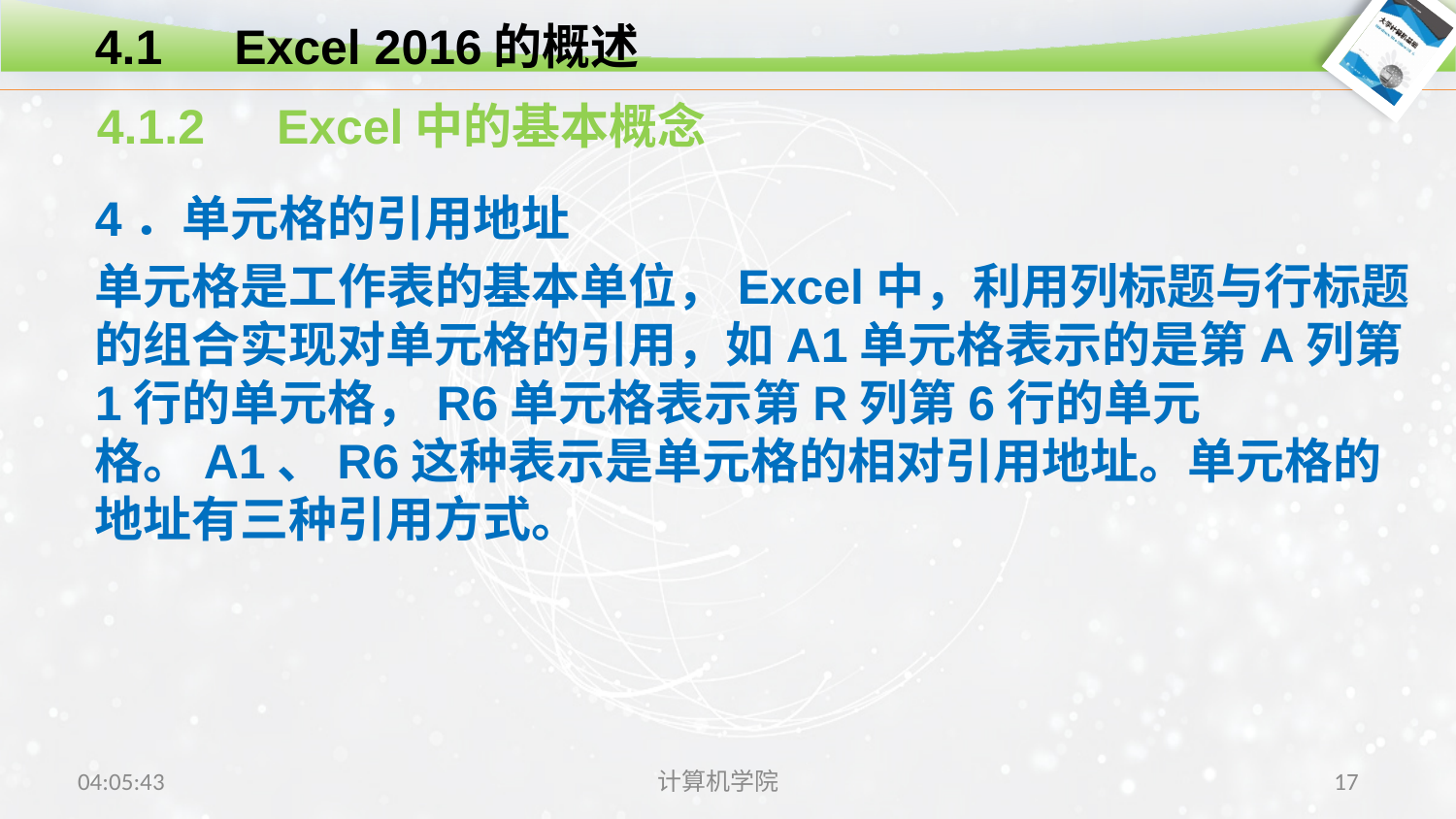

4.1　Excel 2016的概述
4.1.2　Excel中的基本概念

4．单元格的引用地址
单元格是工作表的基本单位，Excel中，利用列标题与行标题的组合实现对单元格的引用，如A1单元格表示的是第A列第1行的单元格，R6单元格表示第R列第6行的单元格。A1、R6这种表示是单元格的相对引用地址。单元格的地址有三种引用方式。